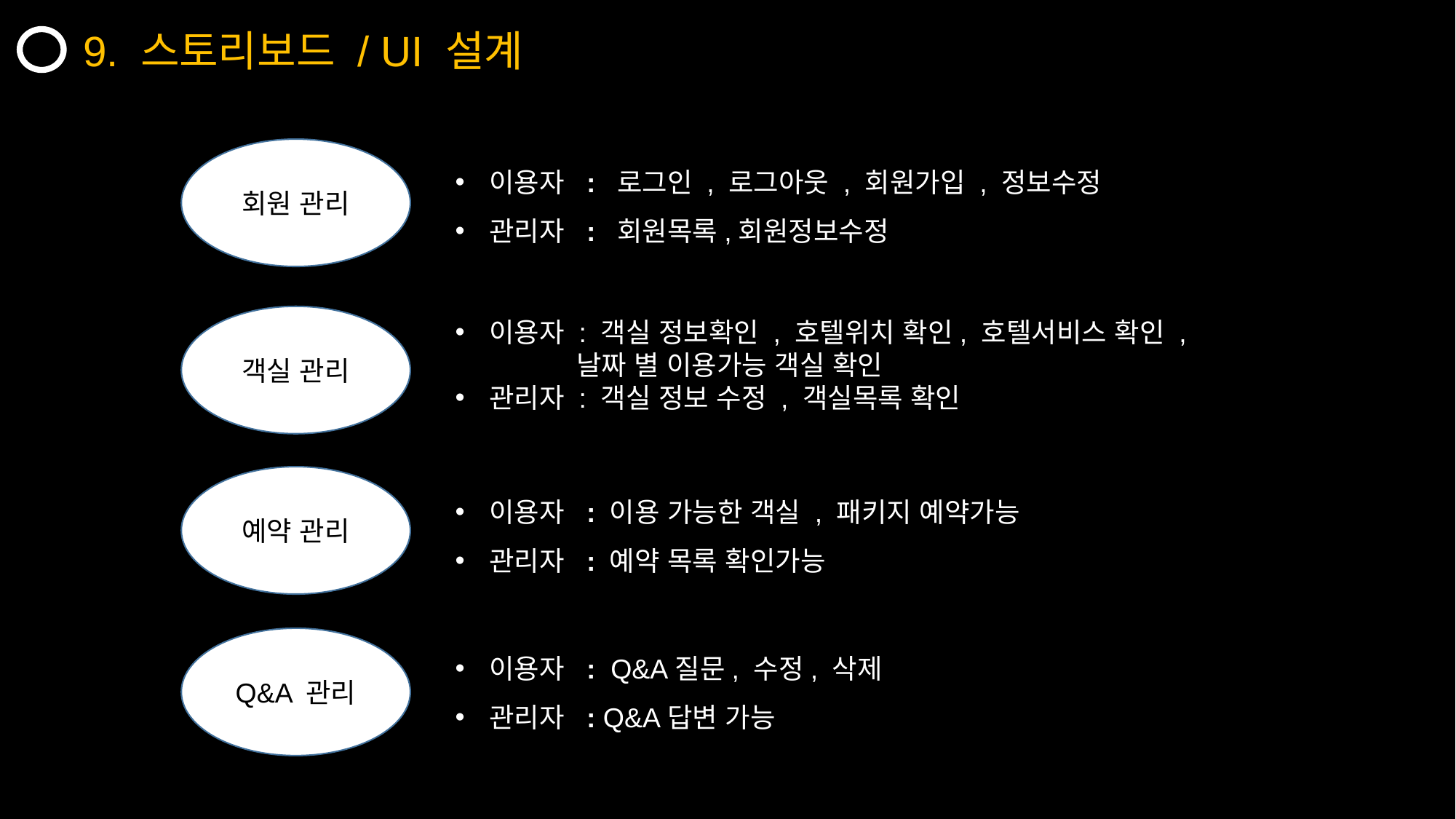

9. 스토리보드 / UI 설계

회원 관리
이용자  :  로그인 , 로그아웃 , 회원가입 , 정보수정
관리자  :  회원목록,회원정보수정
객실 관리
이용자 : 객실 정보확인 , 호텔위치 확인, 호텔서비스 확인 ,
               날짜 별 이용가능 객실 확인
관리자 : 객실 정보 수정 , 객실목록 확인
예약 관리
이용자  : 이용 가능한 객실 , 패키지 예약가능
관리자  : 예약 목록 확인가능
Q&A 관리
이용자  :  Q&A질문, 수정, 삭제
관리자  : Q&A답변 가능